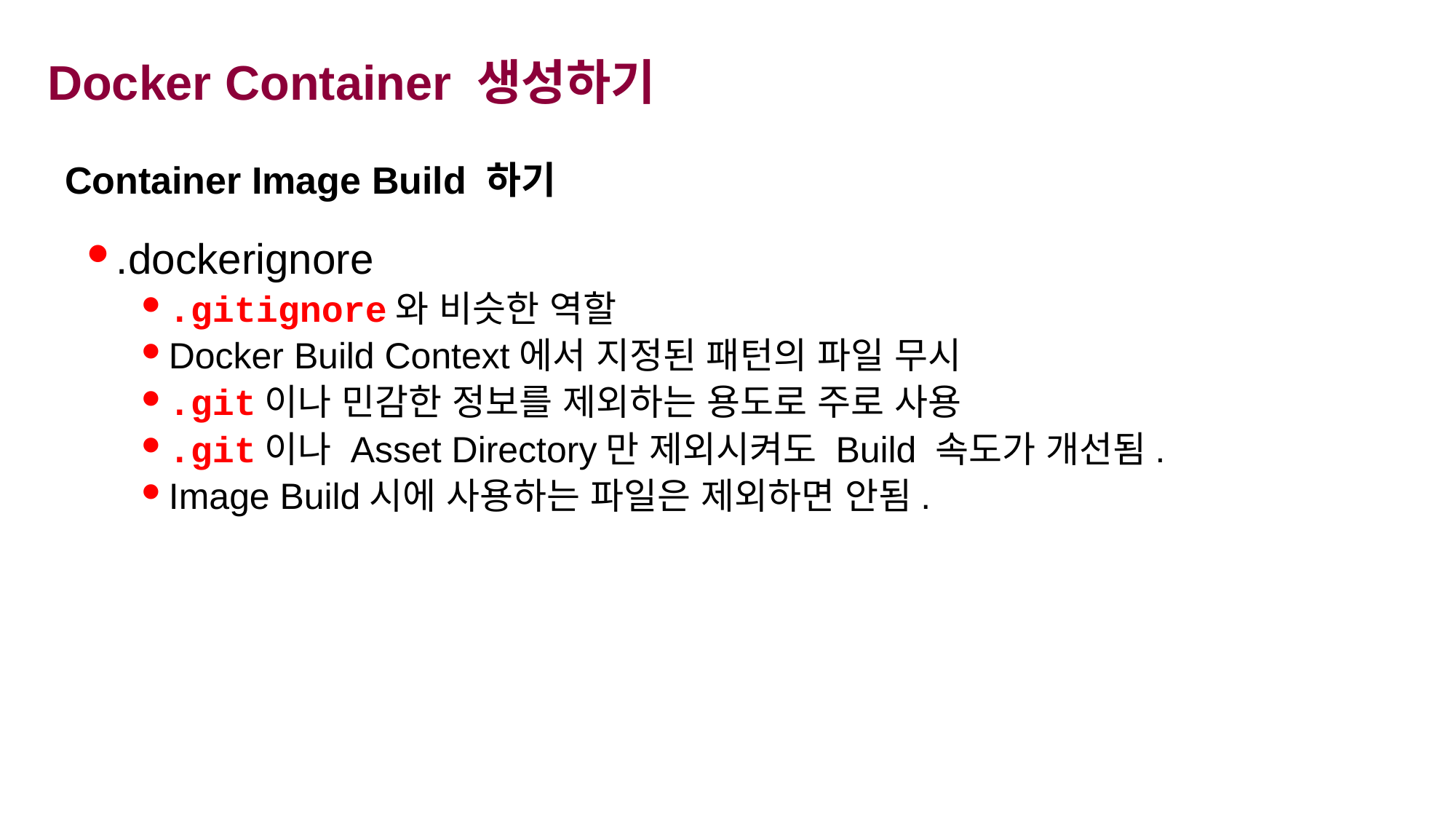

# Docker Container 생성하기
Container Image Build 하기
.dockerignore
.gitignore와 비슷한 역할
Docker Build Context에서 지정된 패턴의 파일 무시
.git이나 민감한 정보를 제외하는 용도로 주로 사용
.git이나 Asset Directory만 제외시켜도 Build 속도가 개선됨.
Image Build시에 사용하는 파일은 제외하면 안됨.